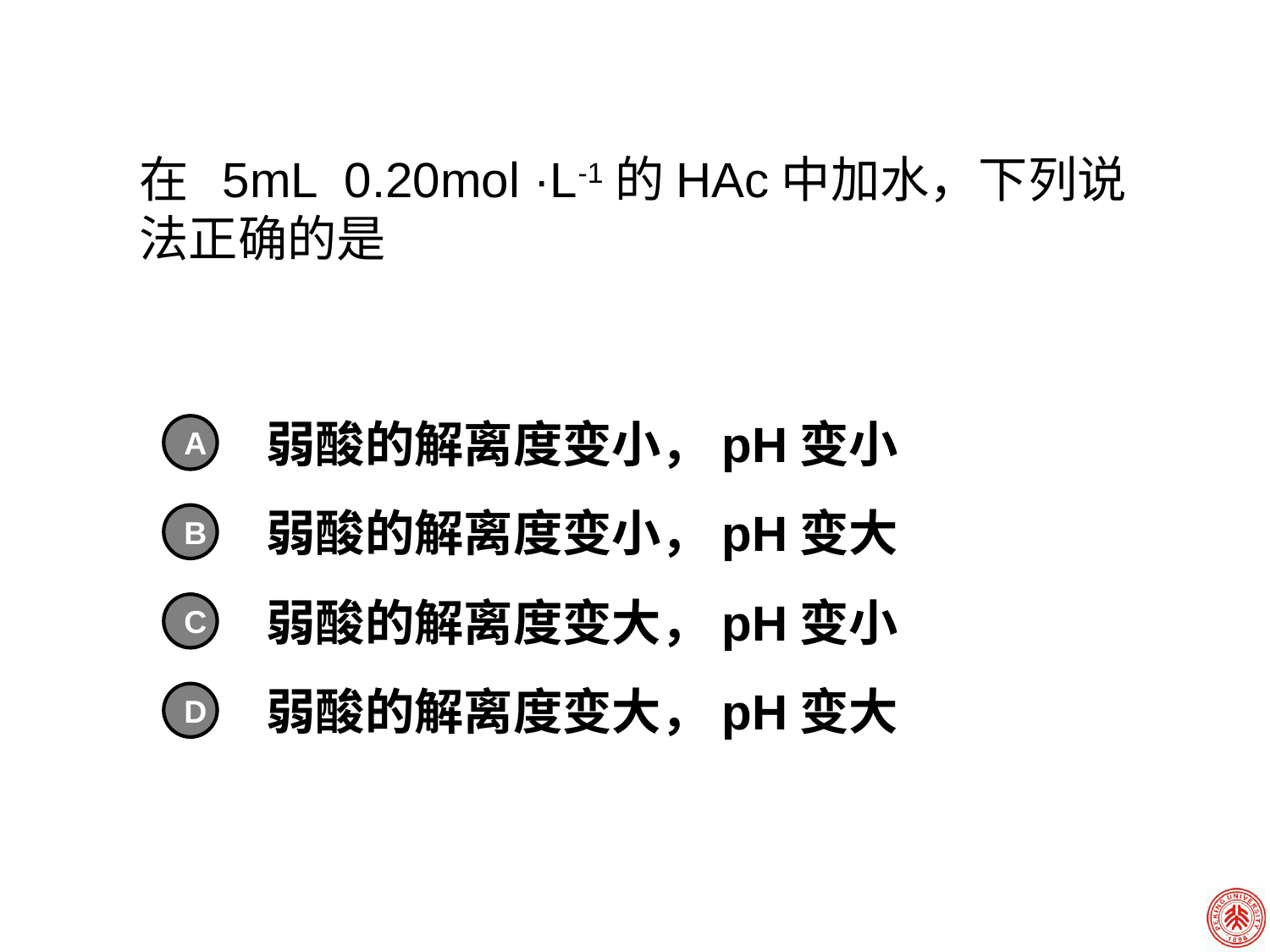

在  5mL  0.20mol ·L-1的HAc中加水，下列说法正确的是
弱酸的解离度变小，pH变小
A
弱酸的解离度变小，pH变大
B
弱酸的解离度变大，pH变小
C
弱酸的解离度变大，pH变大
D